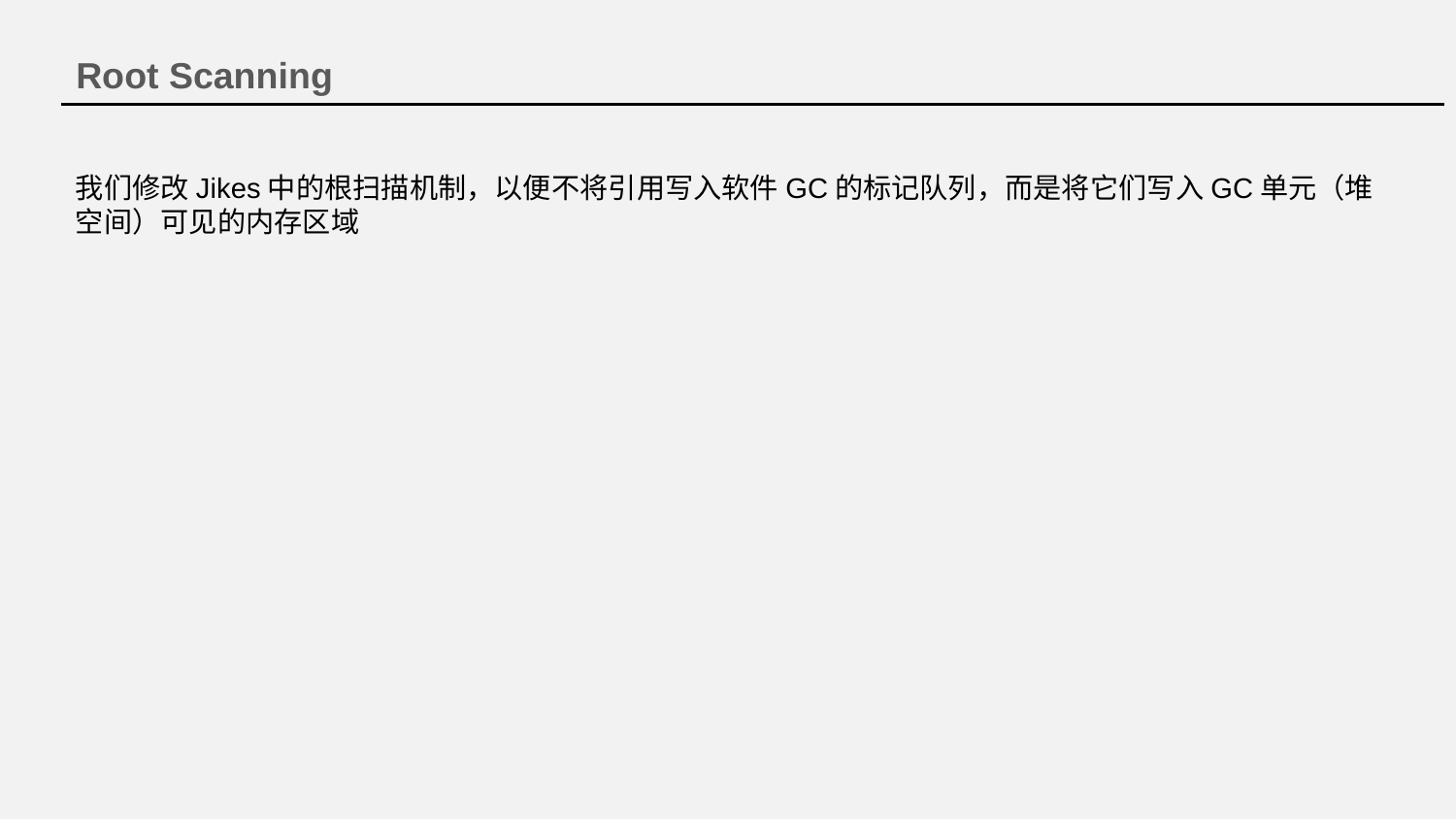

Root Scanning
我们修改Jikes中的根扫描机制，以便不将引用写入软件GC的标记队列，而是将它们写入GC单元（堆空间）可见的内存区域